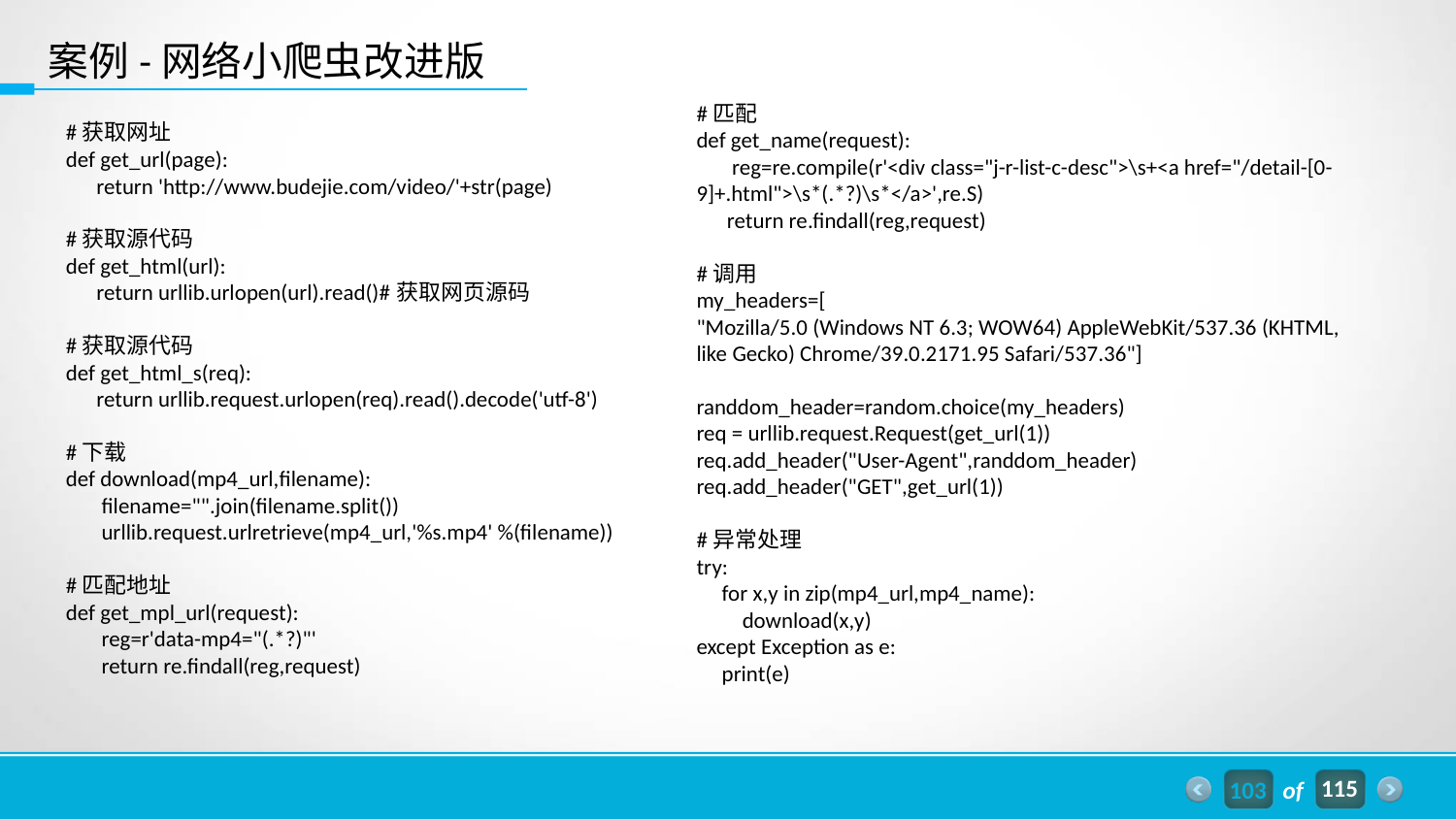

案例-网络小爬虫改进版

#匹配
def get_name(request):
       reg=re.compile(r'<div class="j-r-list-c-desc">\s+<a href="/detail-[0-9]+.html">\s*(.*?)\s*</a>',re.S)
      return re.findall(reg,request)

#调用
my_headers=[
"Mozilla/5.0 (Windows NT 6.3; WOW64) AppleWebKit/537.36 (KHTML, like Gecko) Chrome/39.0.2171.95 Safari/537.36"]

randdom_header=random.choice(my_headers)
req = urllib.request.Request(get_url(1))
req.add_header("User-Agent",randdom_header)
req.add_header("GET",get_url(1))

#异常处理
try:
     for x,y in zip(mp4_url,mp4_name):
         download(x,y)
except Exception as e:
     print(e)
#获取网址
def get_url(page):
      return 'http://www.budejie.com/video/'+str(page)

#获取源代码
def get_html(url):
      return urllib.urlopen(url).read()#获取网页源码

#获取源代码
def get_html_s(req):
      return urllib.request.urlopen(req).read().decode('utf-8')

#下载
def download(mp4_url,filename):
       filename="".join(filename.split())
       urllib.request.urlretrieve(mp4_url,'%s.mp4' %(filename))

#匹配地址
def get_mpl_url(request):
       reg=r'data-mp4="(.*?)"'
       return re.findall(reg,request)

103